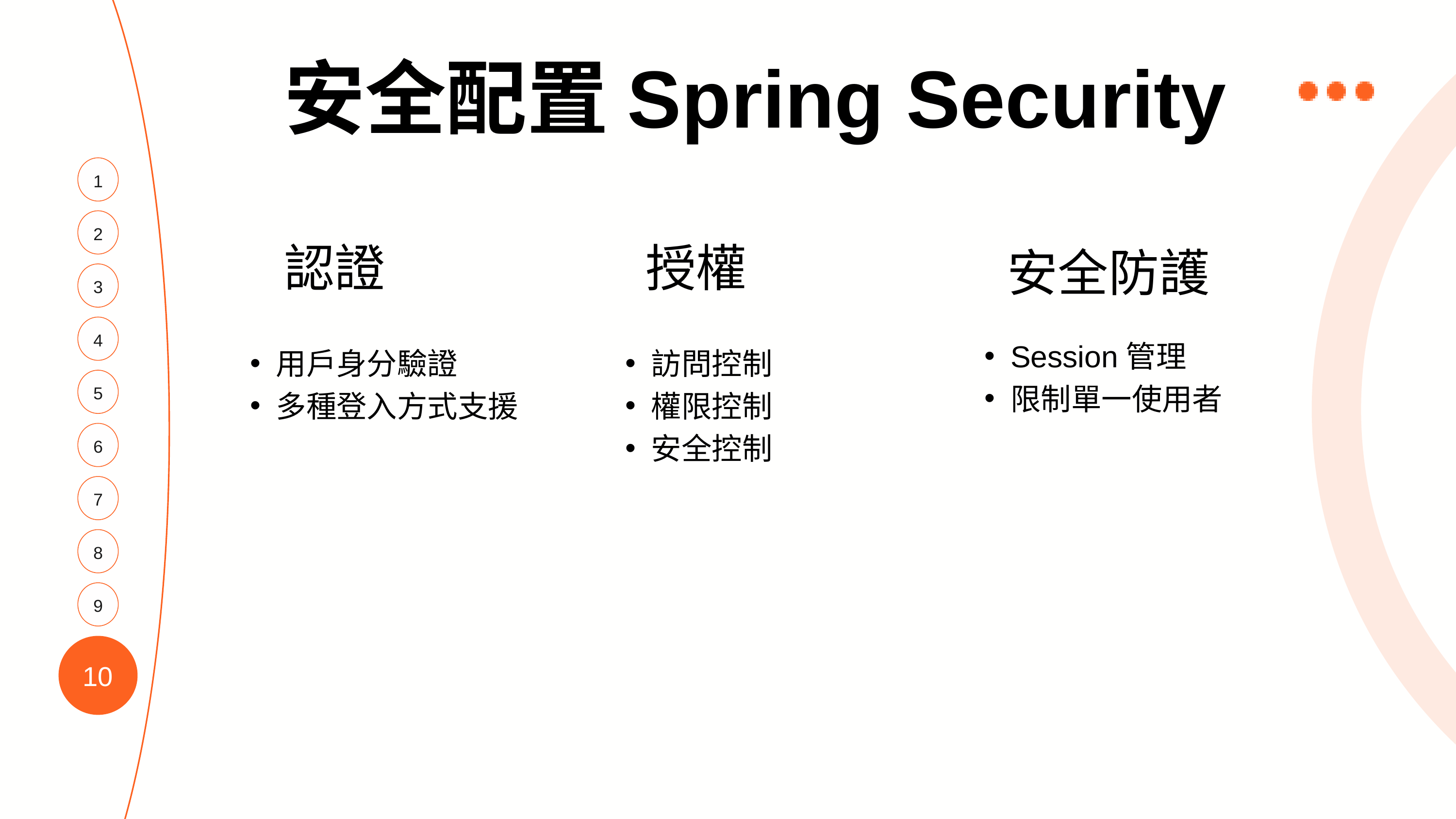

安全配置Spring Security

1

2
認證
授權
安全防護

3

4
Session管理
限制單一使用者
用戶身分驗證
多種登入方式支援
訪問控制
權限控制
安全控制

5

6

7

8

9

10